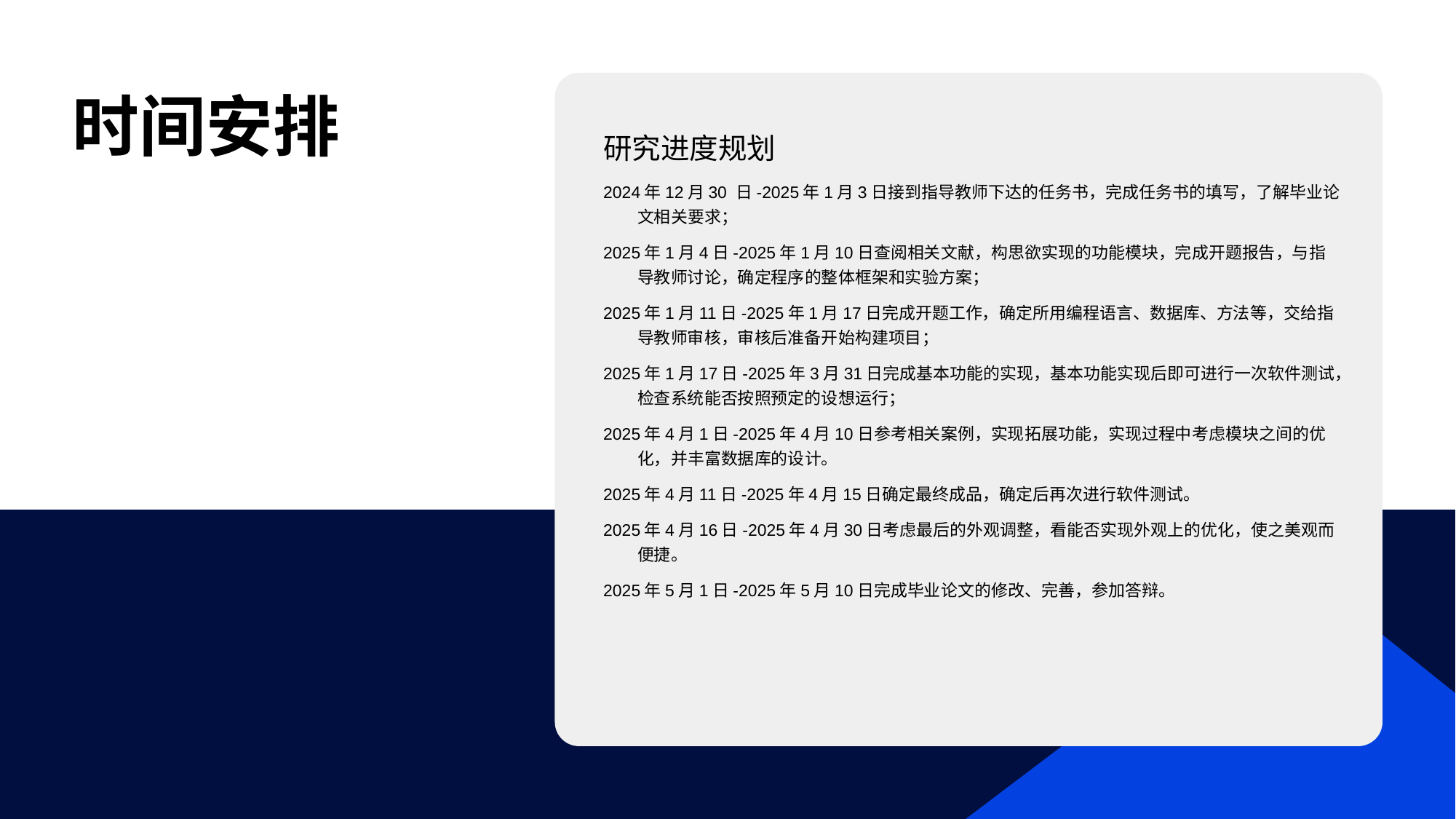

时间安排

研究进度规划
2024年12月30 日-2025年1月3日接到指导教师下达的任务书，完成任务书的填写，了解毕业论文相关要求；
2025年1月4日-2025年1月10日查阅相关文献，构思欲实现的功能模块，完成开题报告，与指导教师讨论，确定程序的整体框架和实验方案；
2025年1月11日-2025年1月17日完成开题工作，确定所用编程语言、数据库、方法等，交给指导教师审核，审核后准备开始构建项目；
2025年1月17日-2025年3月31日完成基本功能的实现，基本功能实现后即可进行一次软件测试，检查系统能否按照预定的设想运行；
2025年4月1日-2025年4月10日参考相关案例，实现拓展功能，实现过程中考虑模块之间的优化，并丰富数据库的设计。
2025年4月11日-2025年4月15日确定最终成品，确定后再次进行软件测试。
2025年4月16日-2025年4月30日考虑最后的外观调整，看能否实现外观上的优化，使之美观而便捷。
2025年5月1日-2025年5月10日完成毕业论文的修改、完善，参加答辩。